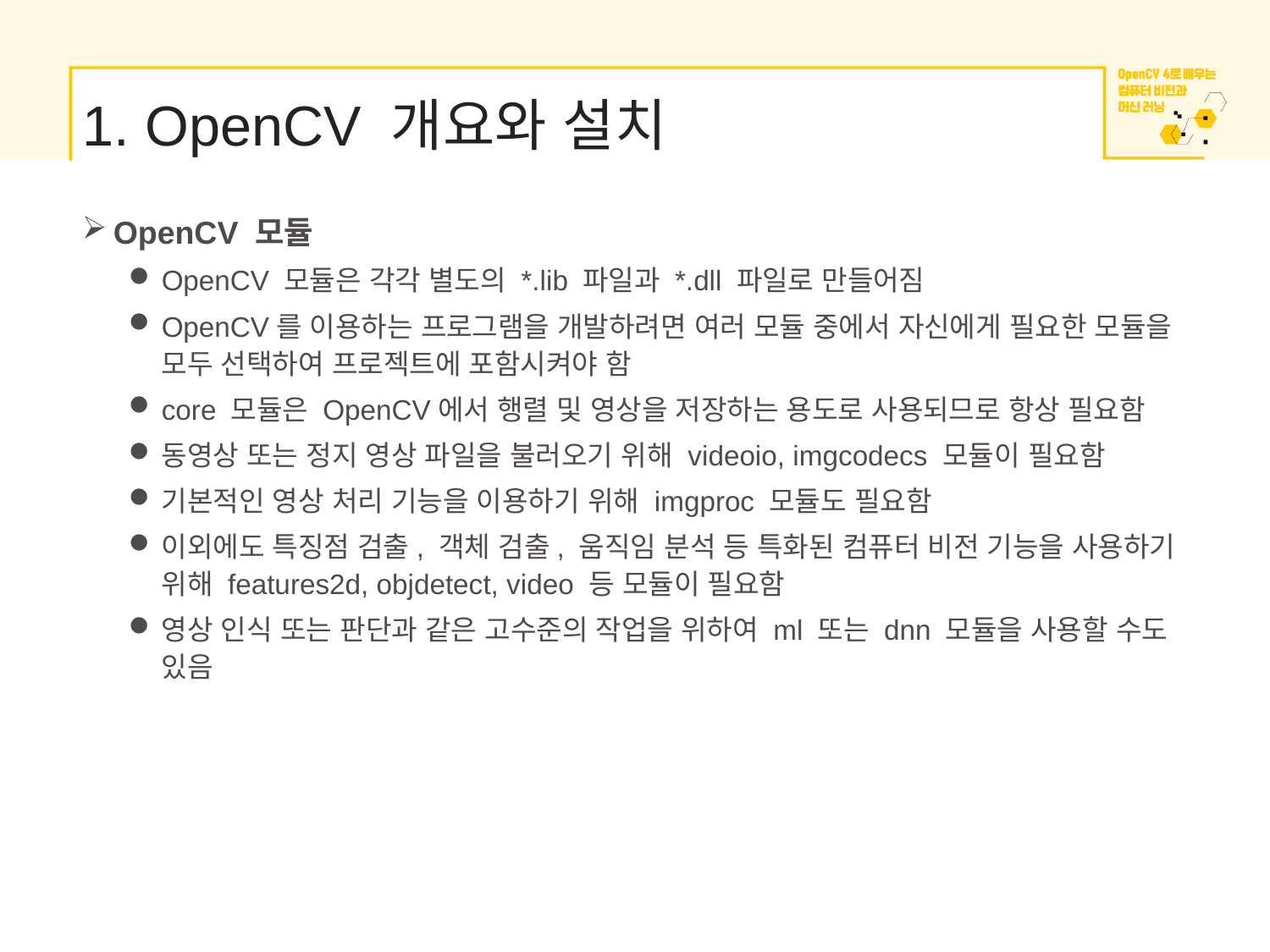

# 1. OpenCV 개요와 설치
OpenCV 모듈
OpenCV 모듈은 각각 별도의 *.lib 파일과 *.dll 파일로 만들어짐
OpenCV를 이용하는 프로그램을 개발하려면 여러 모듈 중에서 자신에게 필요한 모듈을 모두 선택하여 프로젝트에 포함시켜야 함
core 모듈은 OpenCV에서 행렬 및 영상을 저장하는 용도로 사용되므로 항상 필요함
동영상 또는 정지 영상 파일을 불러오기 위해 videoio, imgcodecs 모듈이 필요함
기본적인 영상 처리 기능을 이용하기 위해 imgproc 모듈도 필요함
이외에도 특징점 검출, 객체 검출, 움직임 분석 등 특화된 컴퓨터 비전 기능을 사용하기 위해 features2d, objdetect, video 등 모듈이 필요함
영상 인식 또는 판단과 같은 고수준의 작업을 위하여 ml 또는 dnn 모듈을 사용할 수도 있음